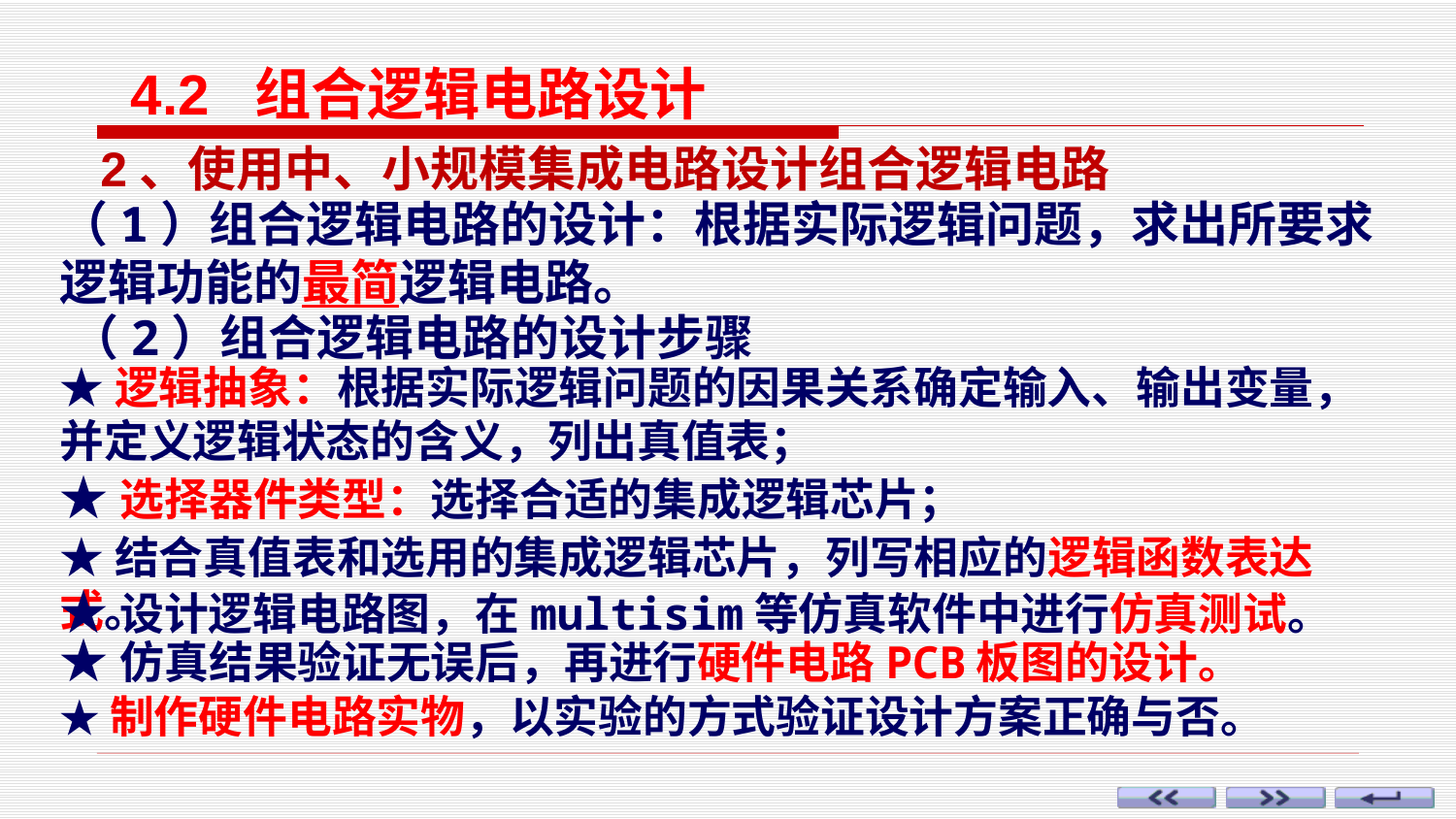

4.2  组合逻辑电路设计
2、使用中、小规模集成电路设计组合逻辑电路
（1）组合逻辑电路的设计：根据实际逻辑问题，求出所要求
逻辑功能的最简逻辑电路。

（2）组合逻辑电路的设计步骤

★逻辑抽象：根据实际逻辑问题的因果关系确定输入、输出变量，并定义逻辑状态的含义，列出真值表；
★选择器件类型：选择合适的集成逻辑芯片；
★结合真值表和选用的集成逻辑芯片，列写相应的逻辑函数表达式。
★设计逻辑电路图，在multisim等仿真软件中进行仿真测试。
★仿真结果验证无误后，再进行硬件电路PCB板图的设计。
★制作硬件电路实物，以实验的方式验证设计方案正确与否。